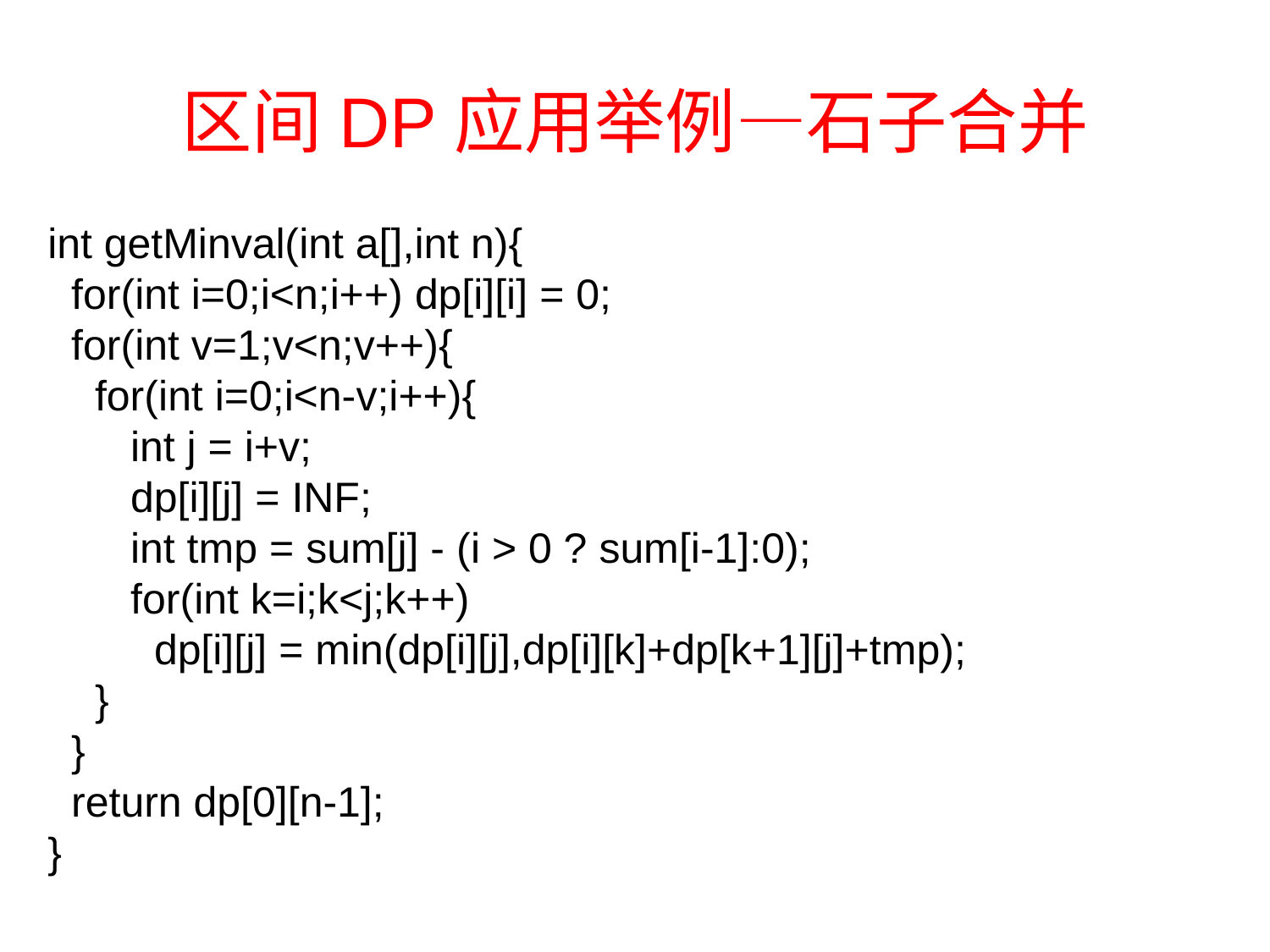

# 区间DP应用举例—石子合并
int getMinval(int a[],int n){
  for(int i=0;i<n;i++) dp[i][i] = 0;
  for(int v=1;v<n;v++){
    for(int i=0;i<n-v;i++){
       int j = i+v;
       dp[i][j] = INF;
       int tmp = sum[j] - (i > 0 ? sum[i-1]:0);
       for(int k=i;k<j;k++)
         dp[i][j] = min(dp[i][j],dp[i][k]+dp[k+1][j]+tmp);
    }
  }
  return dp[0][n-1];
}